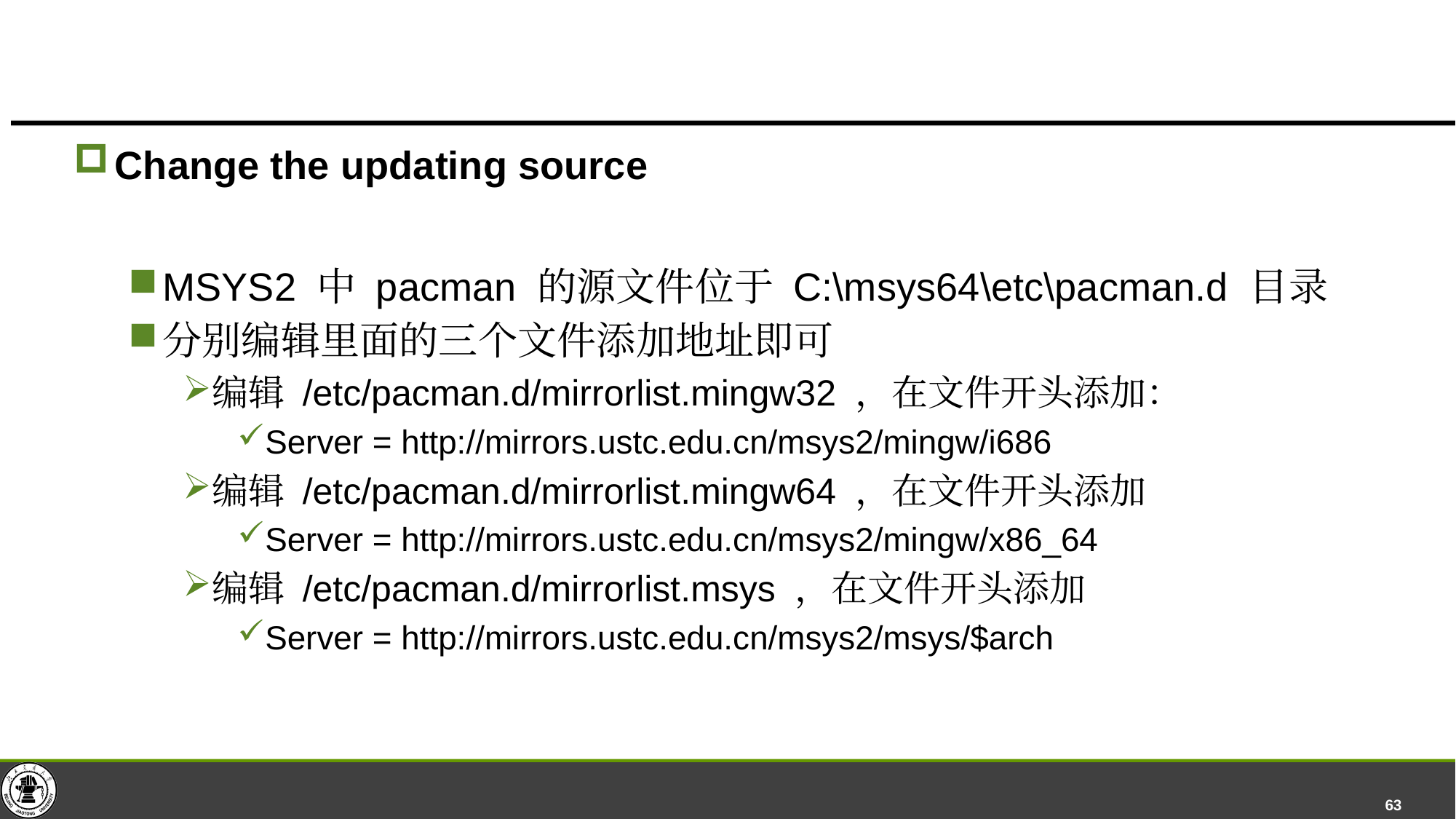

#
Change the updating source

MSYS2 中 pacman 的源文件位于 C:\msys64\etc\pacman.d 目录
分别编辑里面的三个文件添加地址即可
编辑 /etc/pacman.d/mirrorlist.mingw32 ，在文件开头添加：
Server = http://mirrors.ustc.edu.cn/msys2/mingw/i686
编辑 /etc/pacman.d/mirrorlist.mingw64 ，在文件开头添加
Server = http://mirrors.ustc.edu.cn/msys2/mingw/x86_64
编辑 /etc/pacman.d/mirrorlist.msys ，在文件开头添加
Server = http://mirrors.ustc.edu.cn/msys2/msys/$arch